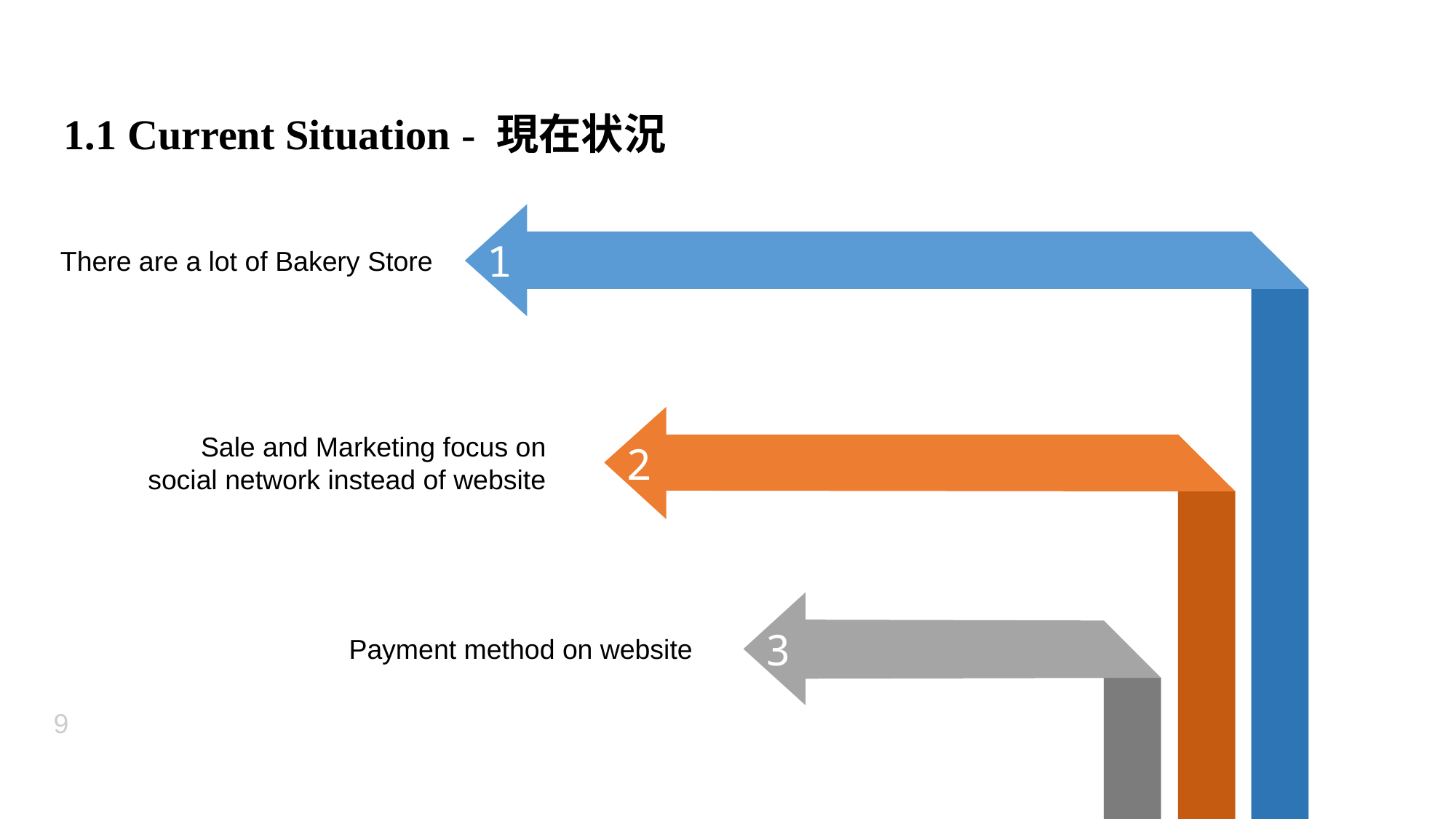

# 1.1 Current Situation - 現在状況
1

There are a lot of Bakery Store

2

Sale and Marketing focus on social network instead of website

3

Payment method on website